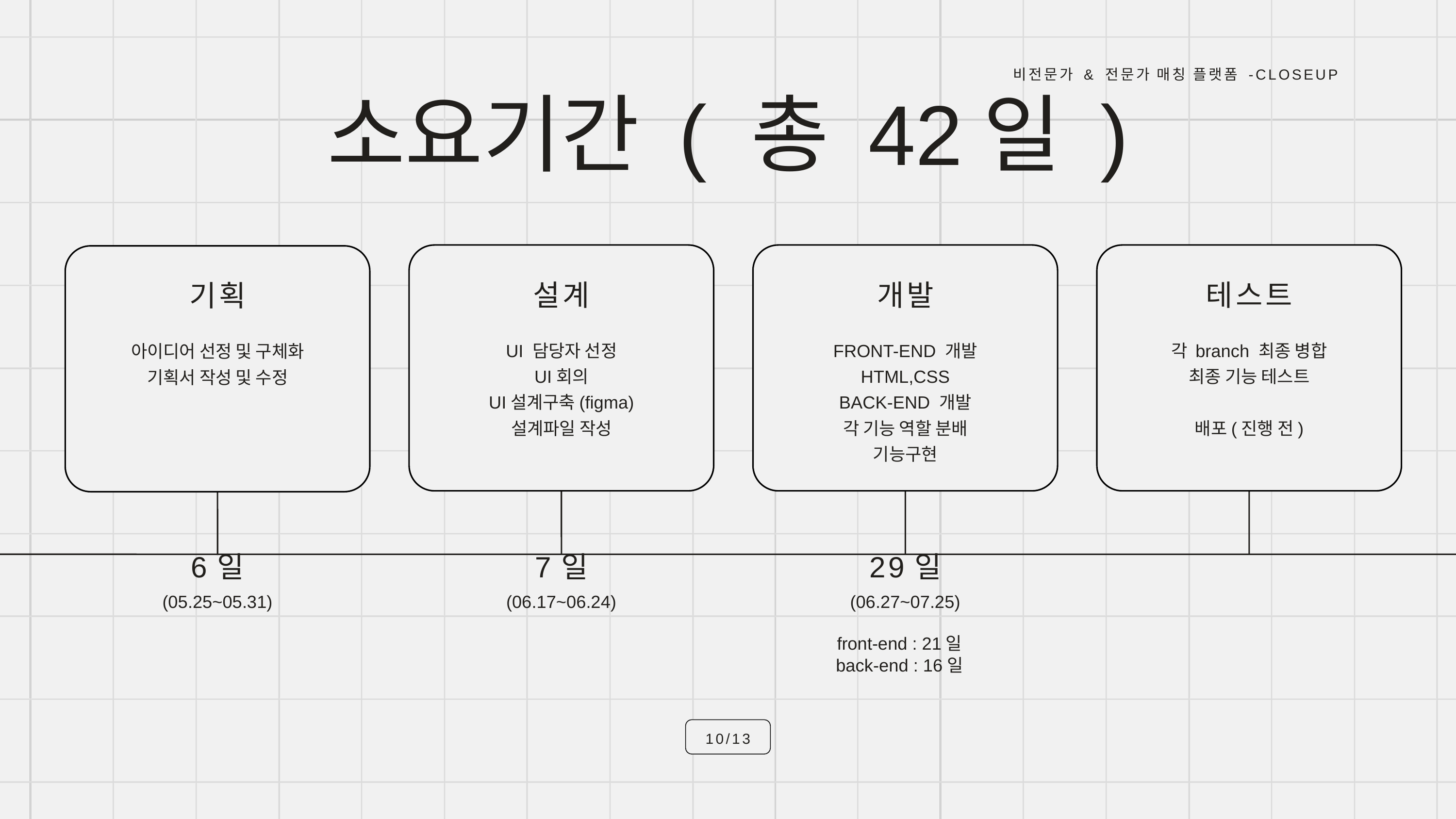

비전문가 & 전문가 매칭 플랫폼 -CLOSEUP
소요기간 ( 총 42일 )

설계
개발
테스트
기획
UI 담당자 선정
UI회의
UI설계구축(figma)
설계파일 작성
FRONT-END 개발
HTML,CSS
BACK-END 개발
각 기능 역할 분배
기능구현
각 branch 최종 병합
최종 기능 테스트

배포(진행 전)
아이디어 선정 및 구체화
기획서 작성 및 수정

6일
(05.25~05.31)
7일
(06.17~06.24)
29일
(06.27~07.25)
front-end : 21일
back-end : 16일

10/13